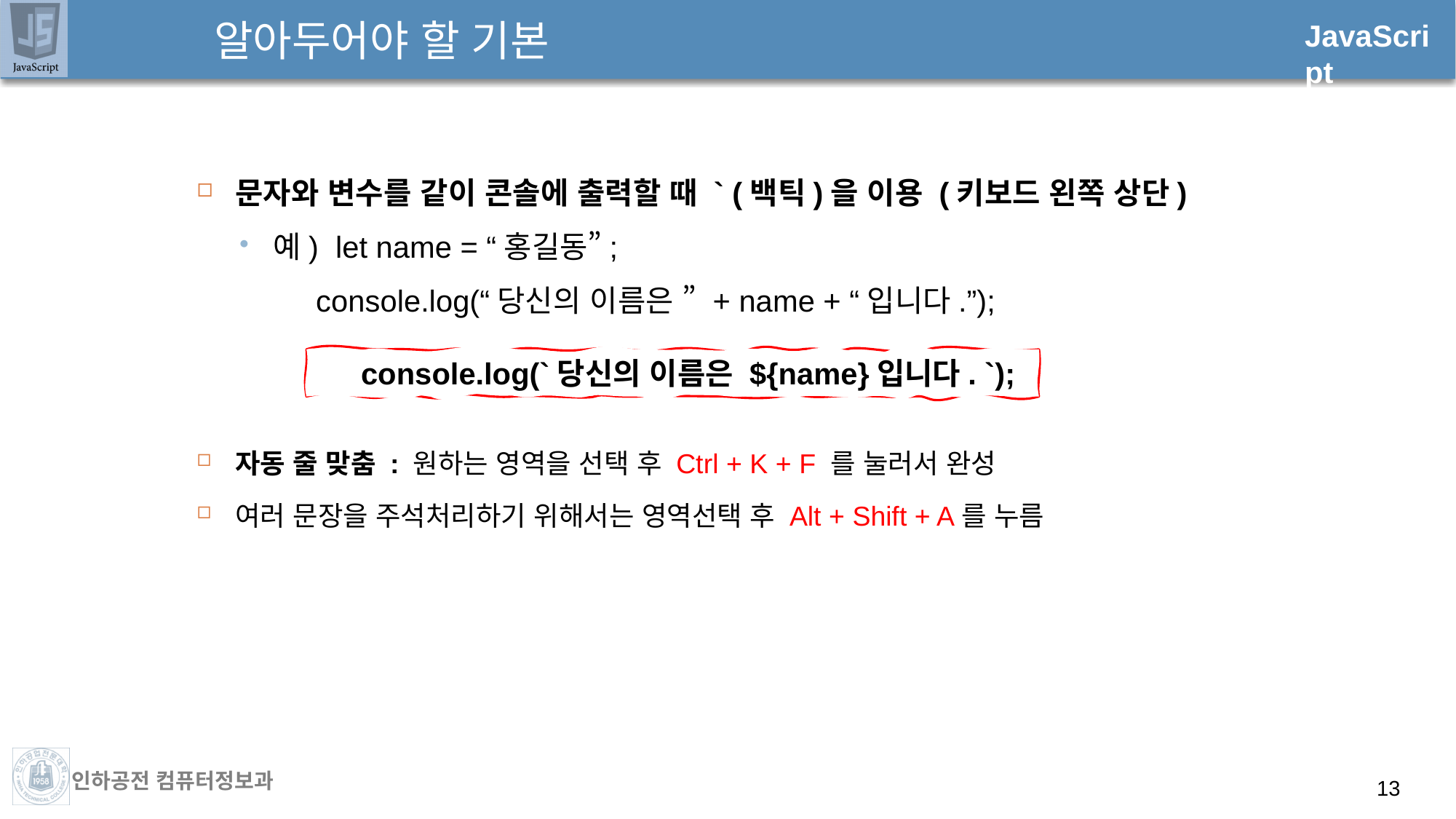

# 알아두어야 할 기본
문자와 변수를 같이 콘솔에 출력할 때 ` (백틱)을 이용 (키보드 왼쪽 상단)
예)  let name = “홍길동”;
         console.log(“당신의 이름은 ” + name + “입니다.”);

자동 줄 맞춤 : 원하는 영역을 선택 후 Ctrl + K + F 를 눌러서 완성
여러 문장을 주석처리하기 위해서는 영역선택 후 Alt + Shift + A를 누름

console.log(`당신의 이름은 ${name}입니다. `);